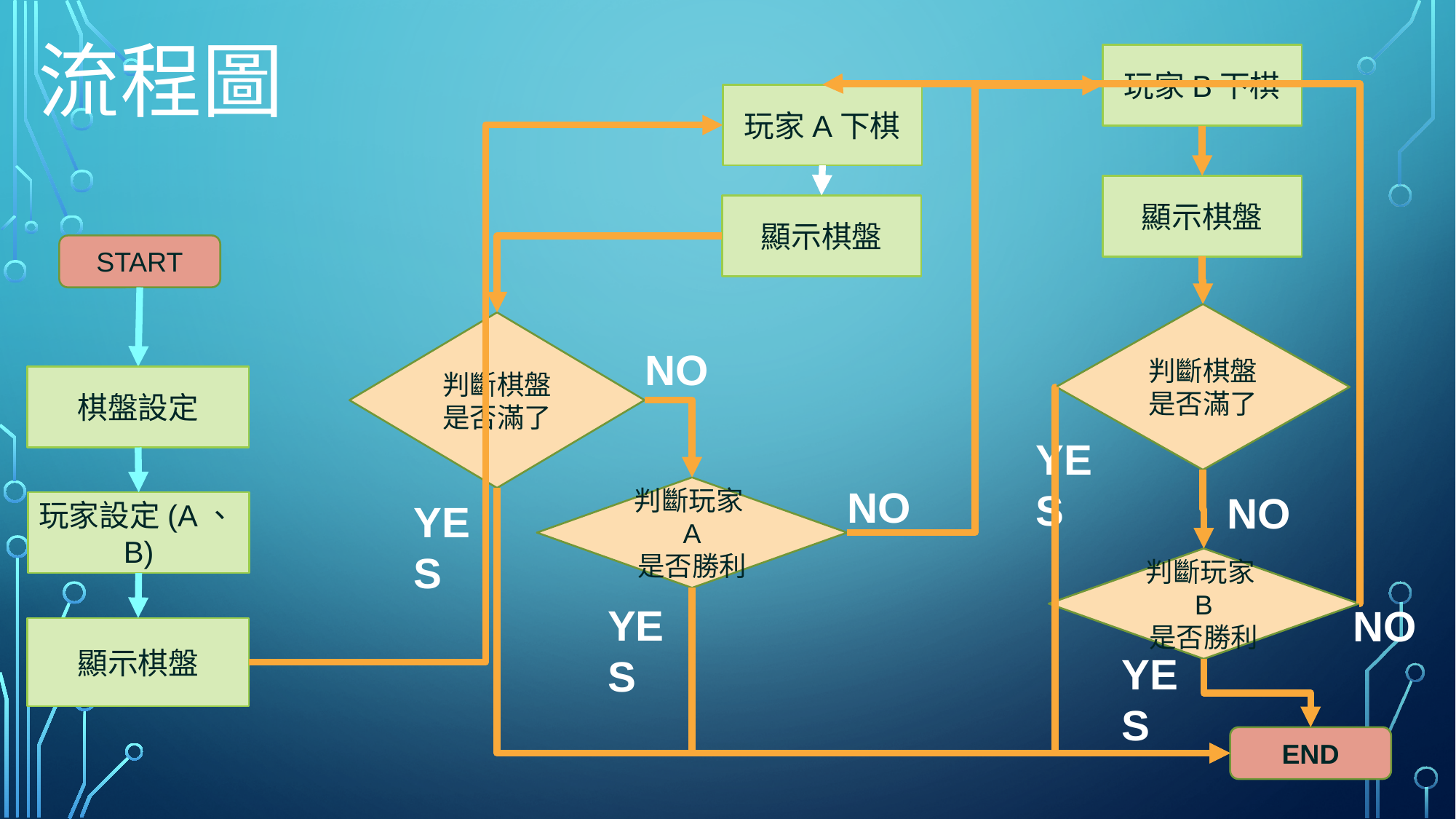

# 流程圖
玩家B下棋
玩家A下棋
顯示棋盤
顯示棋盤
START
判斷棋盤
是否滿了
判斷棋盤
是否滿了
NO
棋盤設定
YES
NO
判斷玩家A
是否勝利
NO
YES
玩家設定(A、B)
判斷玩家B
是否勝利
YES
NO
顯示棋盤
YES
END